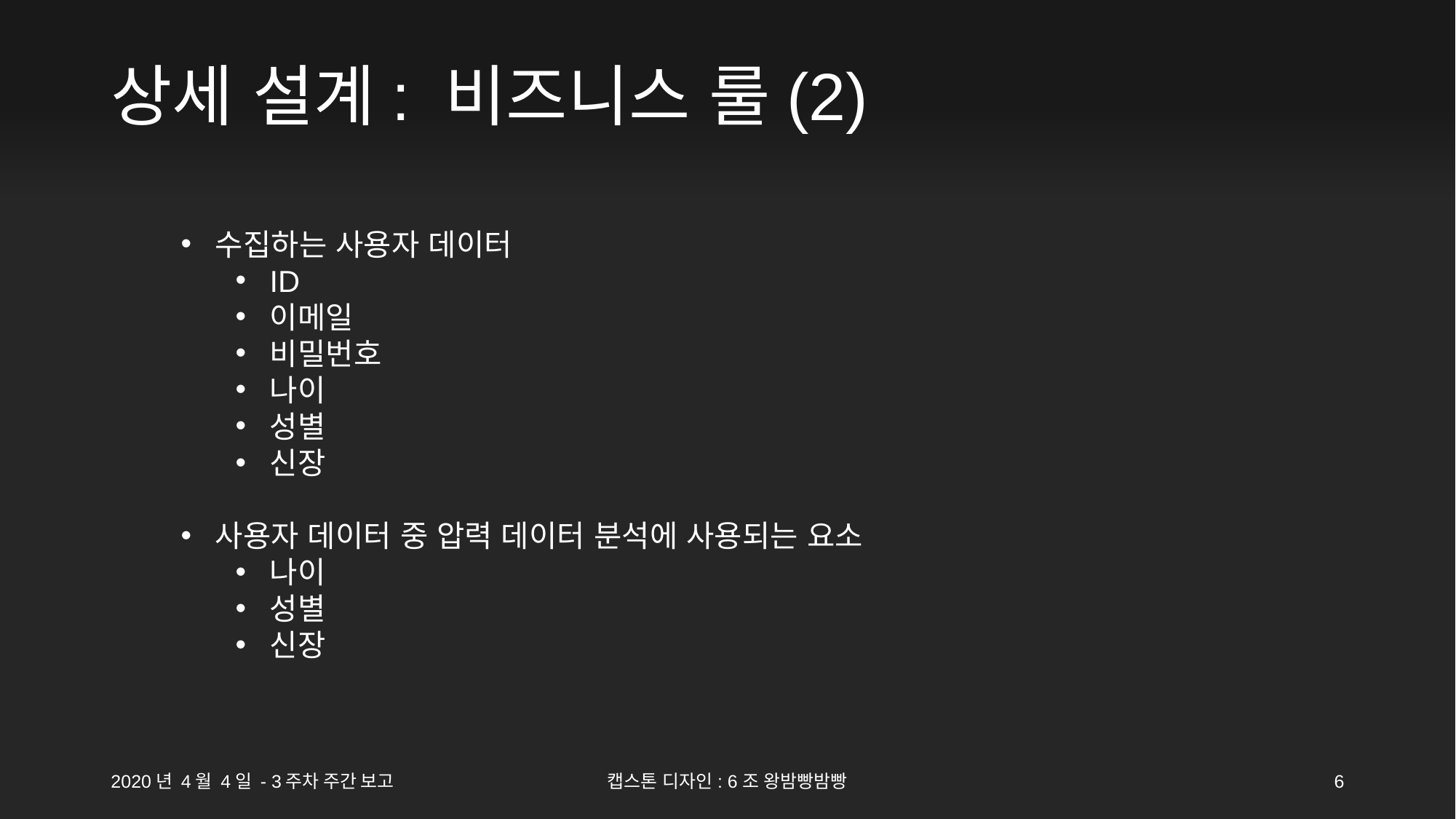

# 상세 설계: 비즈니스 룰(2)
수집하는 사용자 데이터
ID
이메일
비밀번호
나이
성별
신장

사용자 데이터 중 압력 데이터 분석에 사용되는 요소
나이
성별
신장

2020년 4월 4일 - 3주차 주간 보고
캡스톤 디자인: 6조 왕밤빵밤빵
6